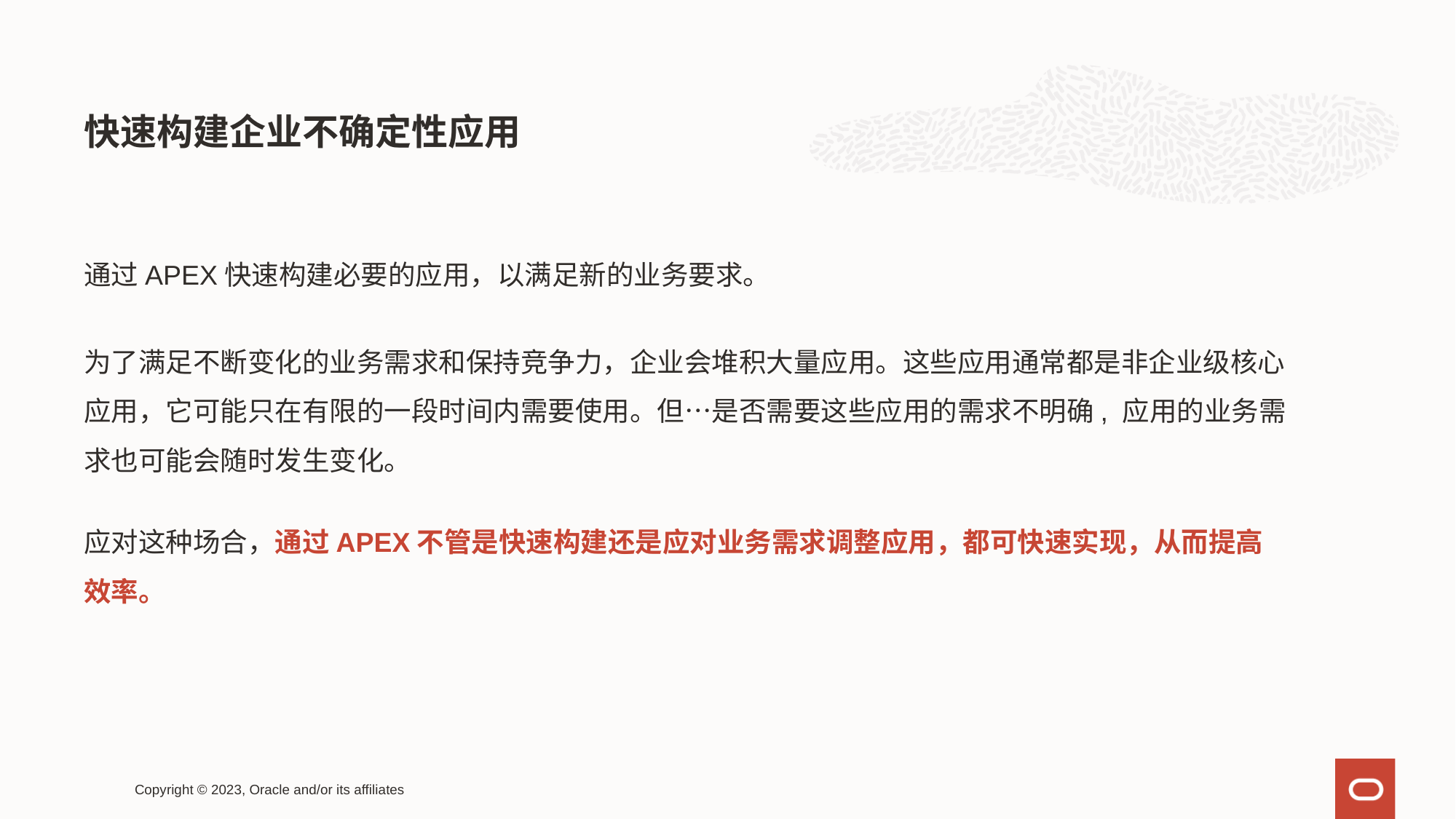

快速构建企业不确定性应用
通过APEX快速构建必要的应用，以满足新的业务要求。

为了满足不断变化的业务需求和保持竞争力，企业会堆积大量应用。这些应用通常都是非企业级核心应用，它可能只在有限的一段时间内需要使用。但…是否需要这些应用的需求不明确, 应用的业务需求也可能会随时发生变化。

应对这种场合，通过APEX不管是快速构建还是应对业务需求调整应用，都可快速实现，从而提高效率。
Copyright © 2023, Oracle and/or its affiliates